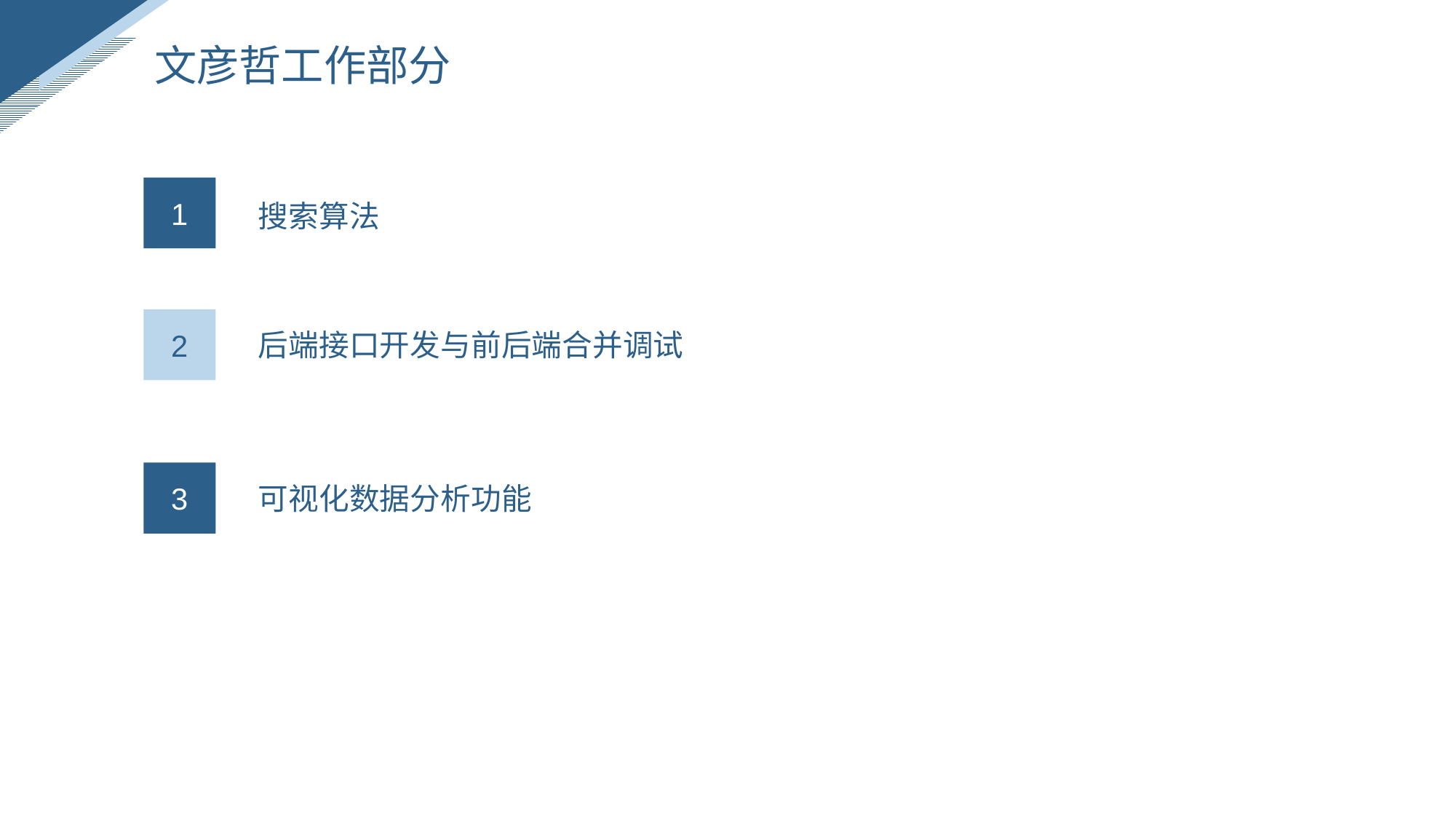

文彦哲工作部分
1
搜索算法
2
后端接口开发与前后端合并调试
3
可视化数据分析功能